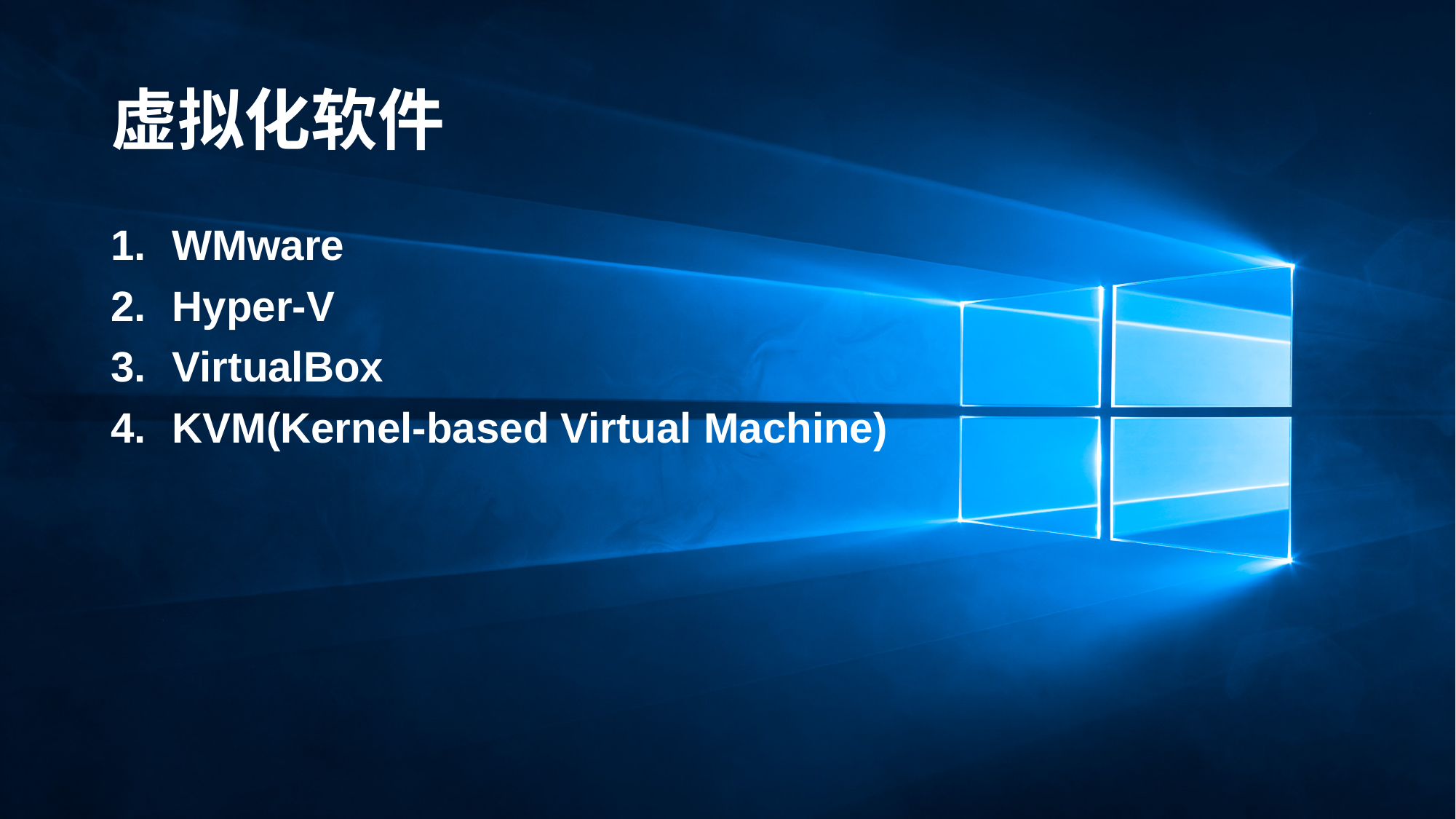

# 虚拟化软件
WMware
Hyper-V
VirtualBox
KVM(Kernel-based Virtual Machine)